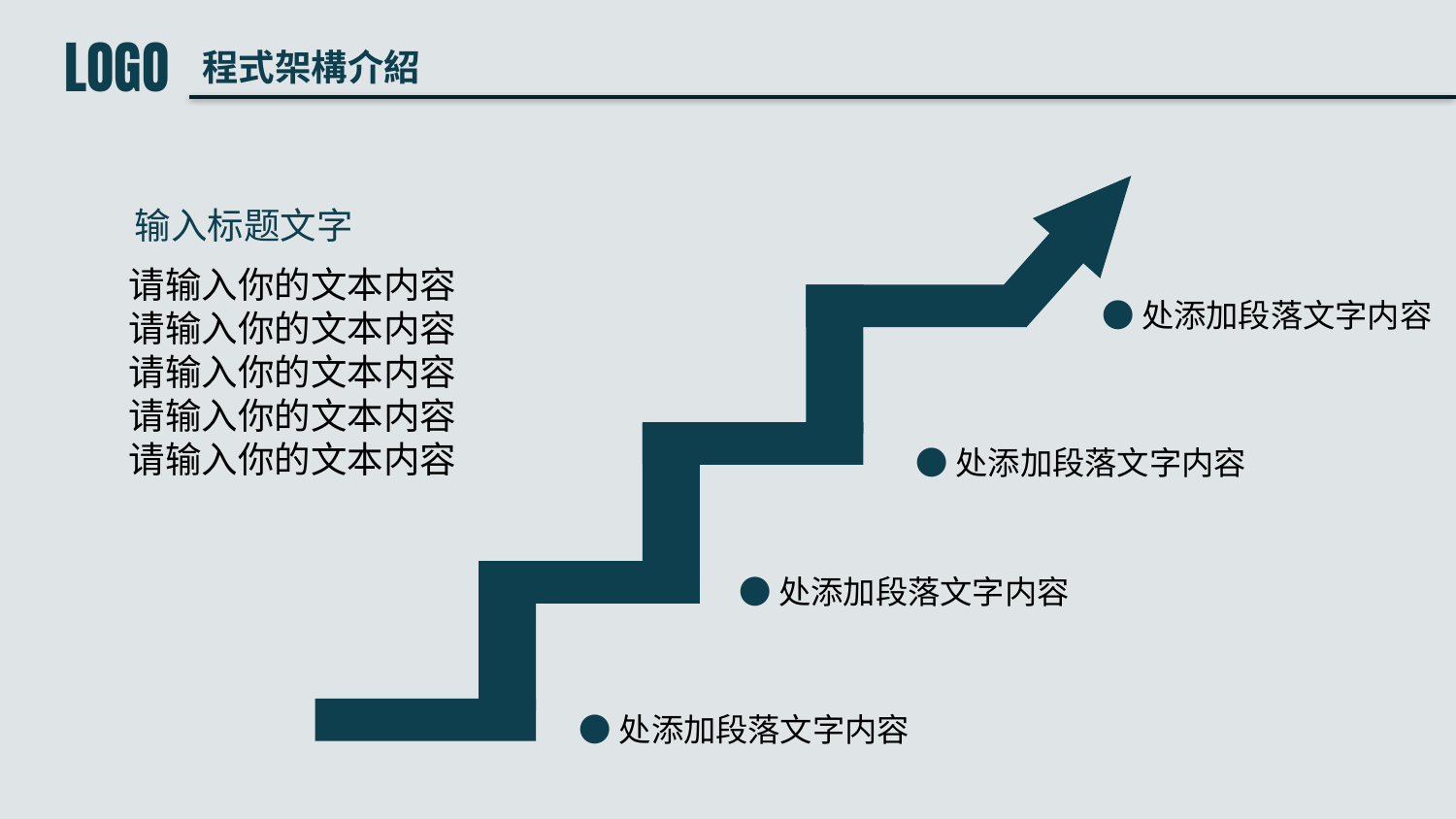

输入标题文字

请输入你的文本内容
请输入你的文本内容
请输入你的文本内容
请输入你的文本内容
请输入你的文本内容
●处添加段落文字内容

●处添加段落文字内容
●处添加段落文字内容

●处添加段落文字内容